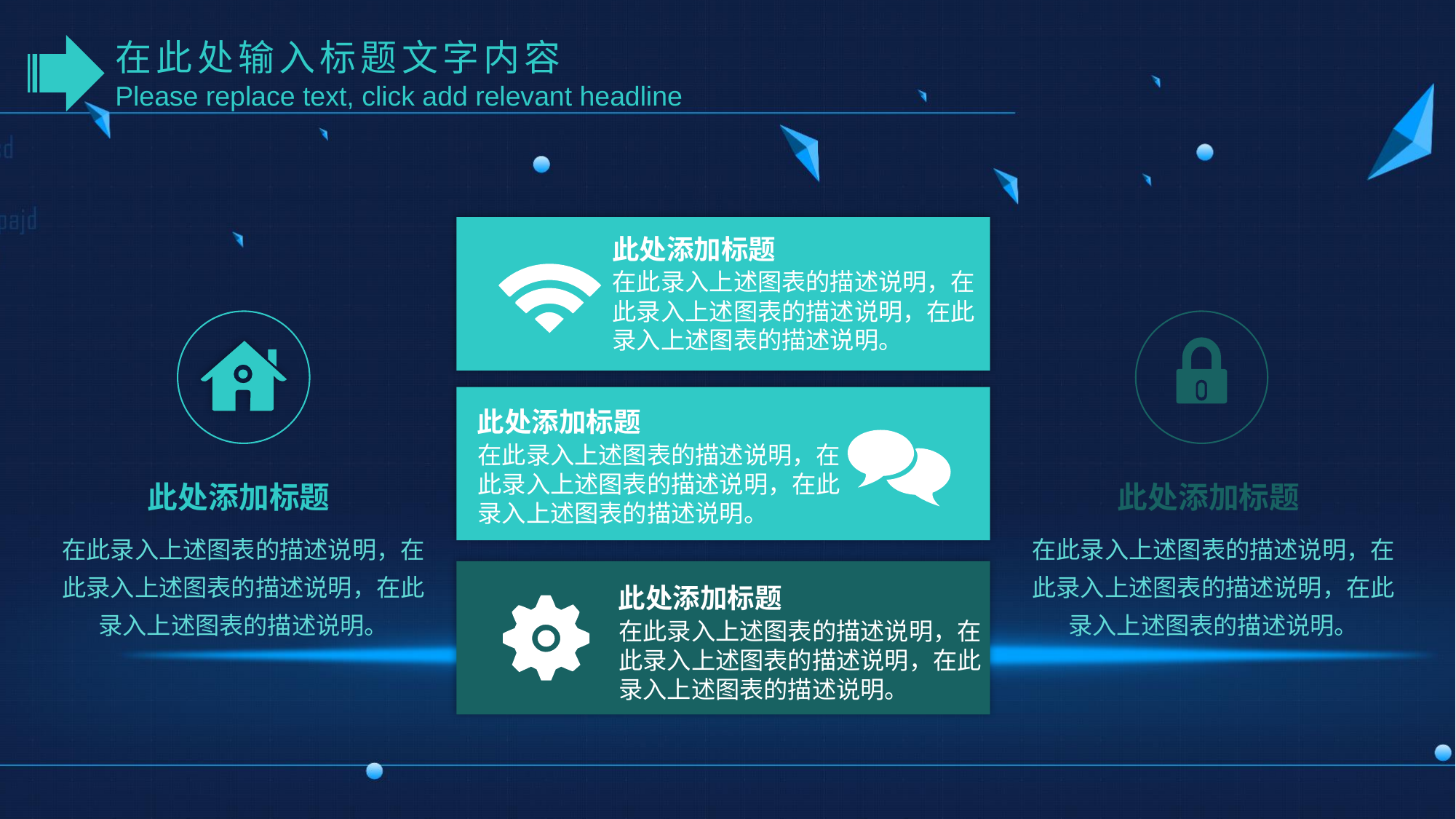

此处添加标题
在此录入上述图表的描述说明，在此录入上述图表的描述说明，在此录入上述图表的描述说明。

此处添加标题
在此录入上述图表的描述说明，在此录入上述图表的描述说明，在此录入上述图表的描述说明。

此处添加标题
在此录入上述图表的描述说明，在此录入上述图表的描述说明，在此录入上述图表的描述说明。
此处添加标题
在此录入上述图表的描述说明，在此录入上述图表的描述说明，在此录入上述图表的描述说明。

此处添加标题
在此录入上述图表的描述说明，在此录入上述图表的描述说明，在此录入上述图表的描述说明。